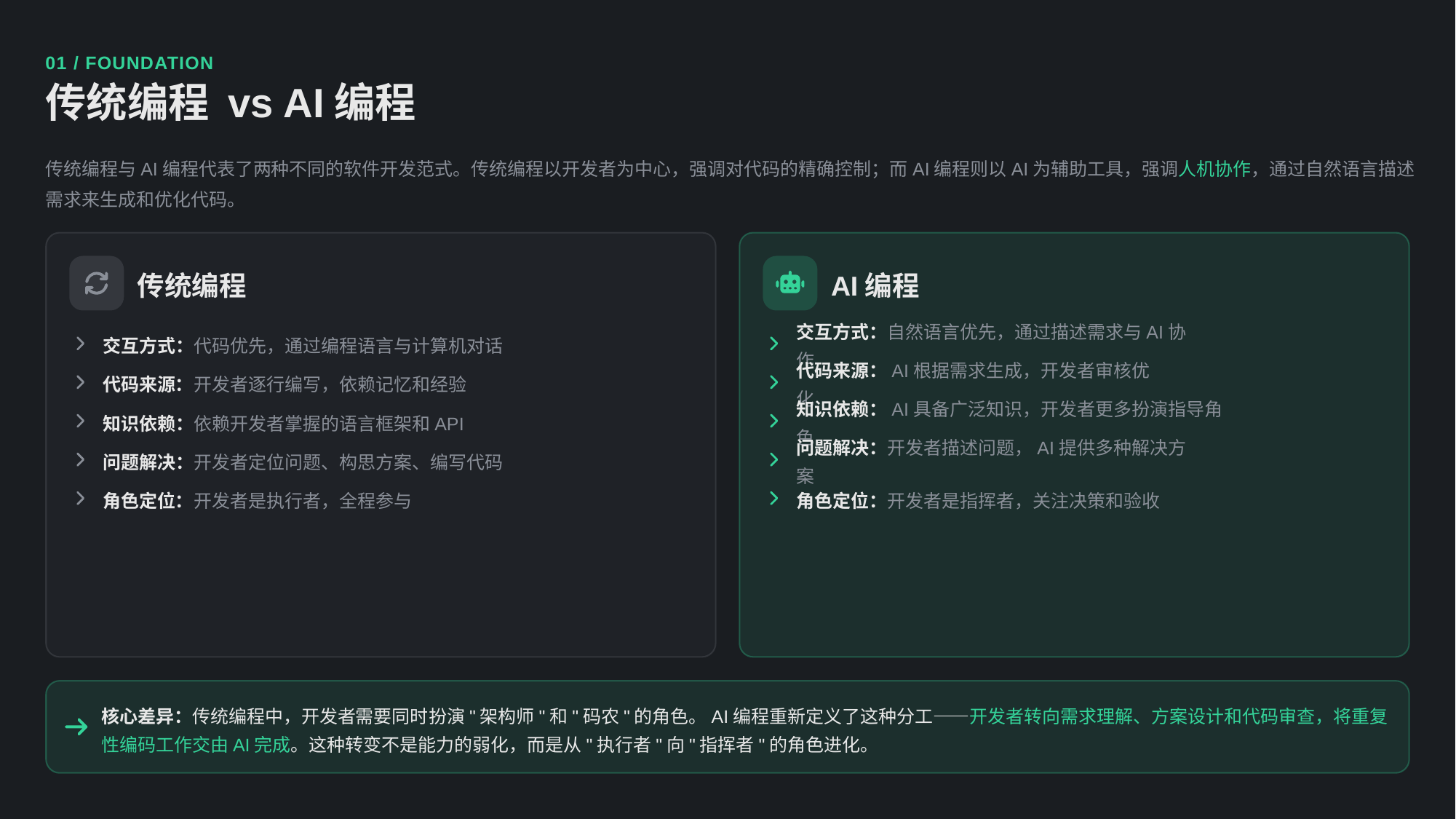

01 / FOUNDATION
传统编程 vs AI编程
传统编程与AI编程代表了两种不同的软件开发范式。传统编程以开发者为中心，强调对代码的精确控制；而AI编程则以AI为辅助工具，强调人机协作，通过自然语言描述需求来生成和优化代码。

传统编程
AI编程

交互方式：代码优先，通过编程语言与计算机对话
交互方式：自然语言优先，通过描述需求与AI协作

代码来源：开发者逐行编写，依赖记忆和经验
代码来源：AI根据需求生成，开发者审核优化

知识依赖：依赖开发者掌握的语言框架和API
知识依赖：AI具备广泛知识，开发者更多扮演指导角色

问题解决：开发者定位问题、构思方案、编写代码
问题解决：开发者描述问题，AI提供多种解决方案

角色定位：开发者是执行者，全程参与
角色定位：开发者是指挥者，关注决策和验收

核心差异：传统编程中，开发者需要同时扮演"架构师"和"码农"的角色。AI编程重新定义了这种分工——开发者转向需求理解、方案设计和代码审查，将重复性编码工作交由AI完成。这种转变不是能力的弱化，而是从"执行者"向"指挥者"的角色进化。